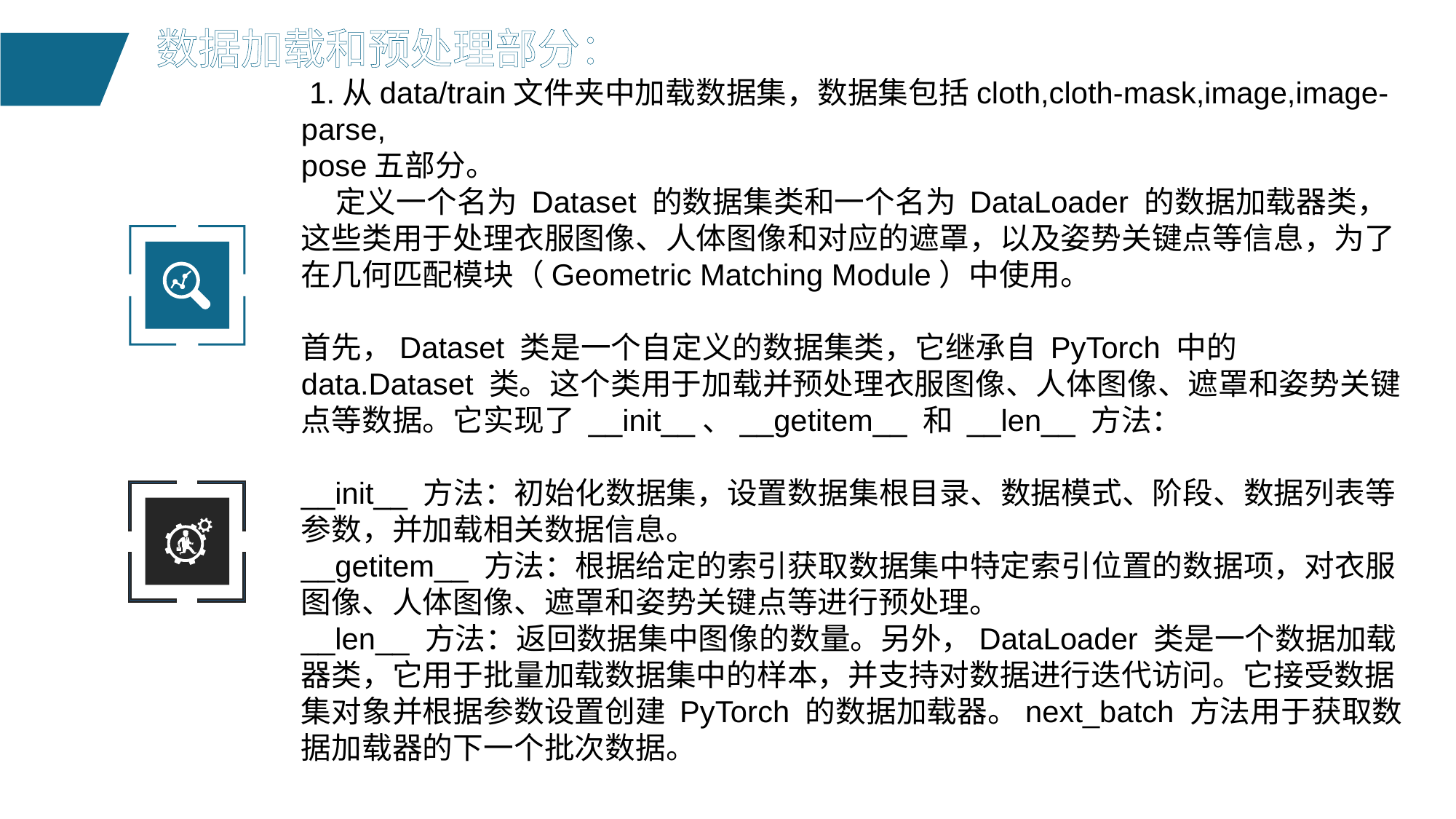

数据加载和预处理部分：
 1.从data/train文件夹中加载数据集，数据集包括cloth,cloth-mask,image,image-parse,
pose五部分。
    定义一个名为 Dataset 的数据集类和一个名为 DataLoader 的数据加载器类，这些类用于处理衣服图像、人体图像和对应的遮罩，以及姿势关键点等信息，为了在几何匹配模块（Geometric Matching Module）中使用。

首先，Dataset 类是一个自定义的数据集类，它继承自 PyTorch 中的 data.Dataset 类。这个类用于加载并预处理衣服图像、人体图像、遮罩和姿势关键点等数据。它实现了 __init__、__getitem__ 和 __len__ 方法：

__init__ 方法：初始化数据集，设置数据集根目录、数据模式、阶段、数据列表等参数，并加载相关数据信息。
__getitem__ 方法：根据给定的索引获取数据集中特定索引位置的数据项，对衣服图像、人体图像、遮罩和姿势关键点等进行预处理。
__len__ 方法：返回数据集中图像的数量。另外，DataLoader 类是一个数据加载器类，它用于批量加载数据集中的样本，并支持对数据进行迭代访问。它接受数据集对象并根据参数设置创建 PyTorch 的数据加载器。next_batch 方法用于获取数据加载器的下一个批次数据。